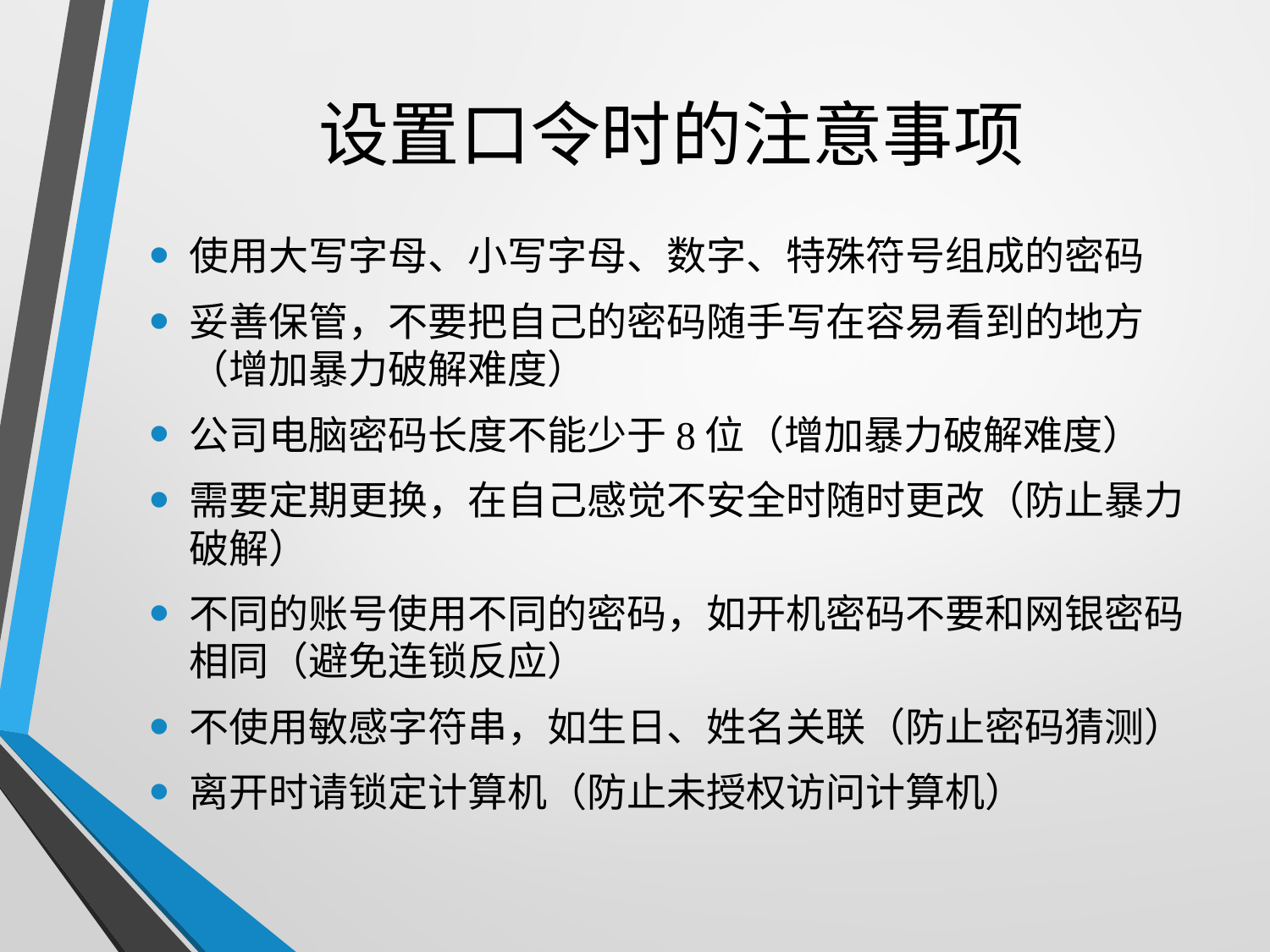

# 设置口令时的注意事项
使用大写字母、小写字母、数字、特殊符号组成的密码
妥善保管，不要把自己的密码随手写在容易看到的地方（增加暴力破解难度）
公司电脑密码长度不能少于8位（增加暴力破解难度）
需要定期更换，在自己感觉不安全时随时更改（防止暴力破解）
不同的账号使用不同的密码，如开机密码不要和网银密码相同（避免连锁反应）
不使用敏感字符串，如生日、姓名关联（防止密码猜测）
离开时请锁定计算机（防止未授权访问计算机）